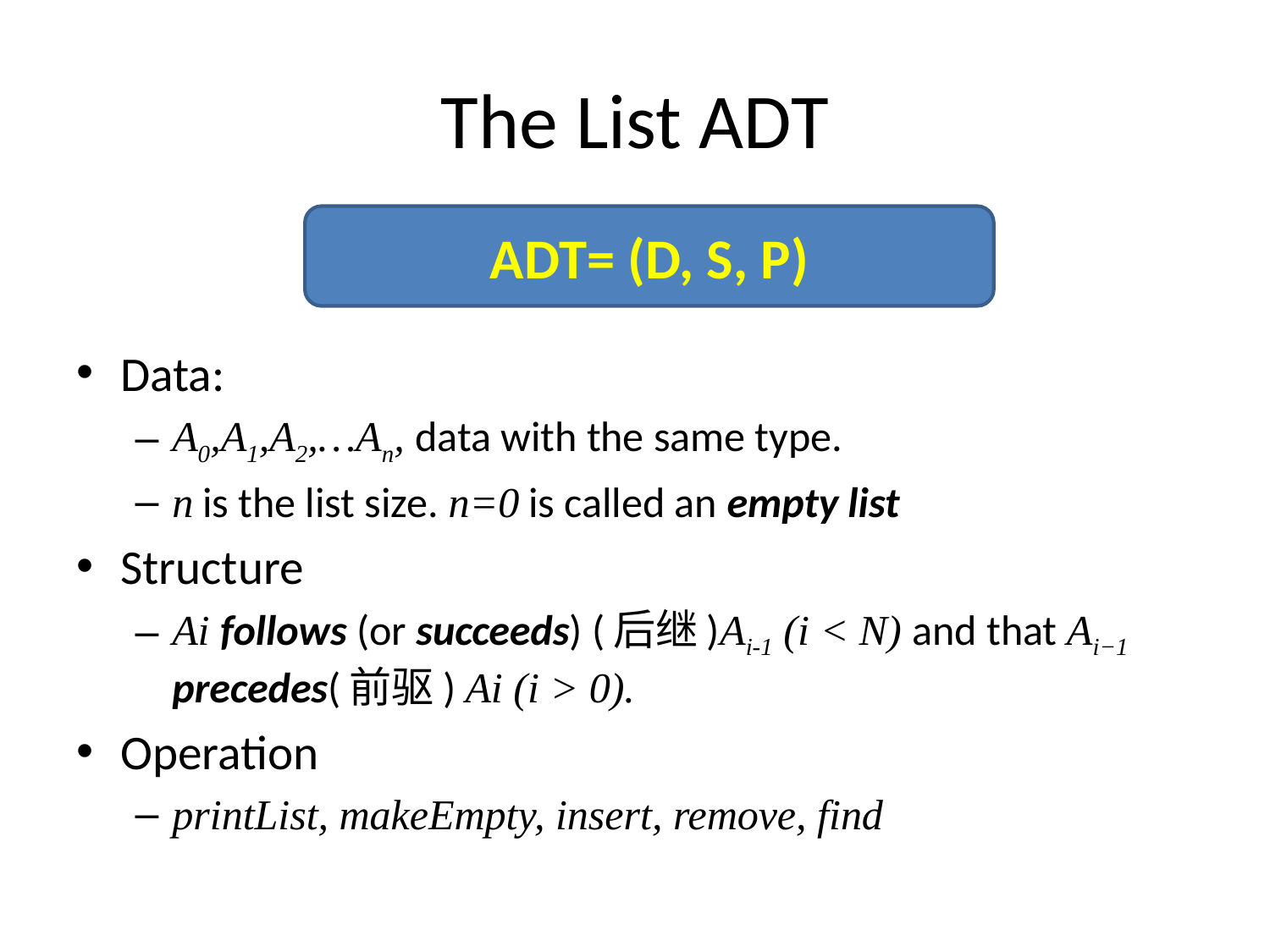

# The List ADT
ADT= (D, S, P)
Data:
A0,A1,A2,…An, data with the same type.
n is the list size. n=0 is called an empty list
Structure
Ai follows (or succeeds) (后继)Ai-1 (i < N) and that Ai−1 precedes(前驱) Ai (i > 0).
Operation
printList, makeEmpty, insert, remove, find